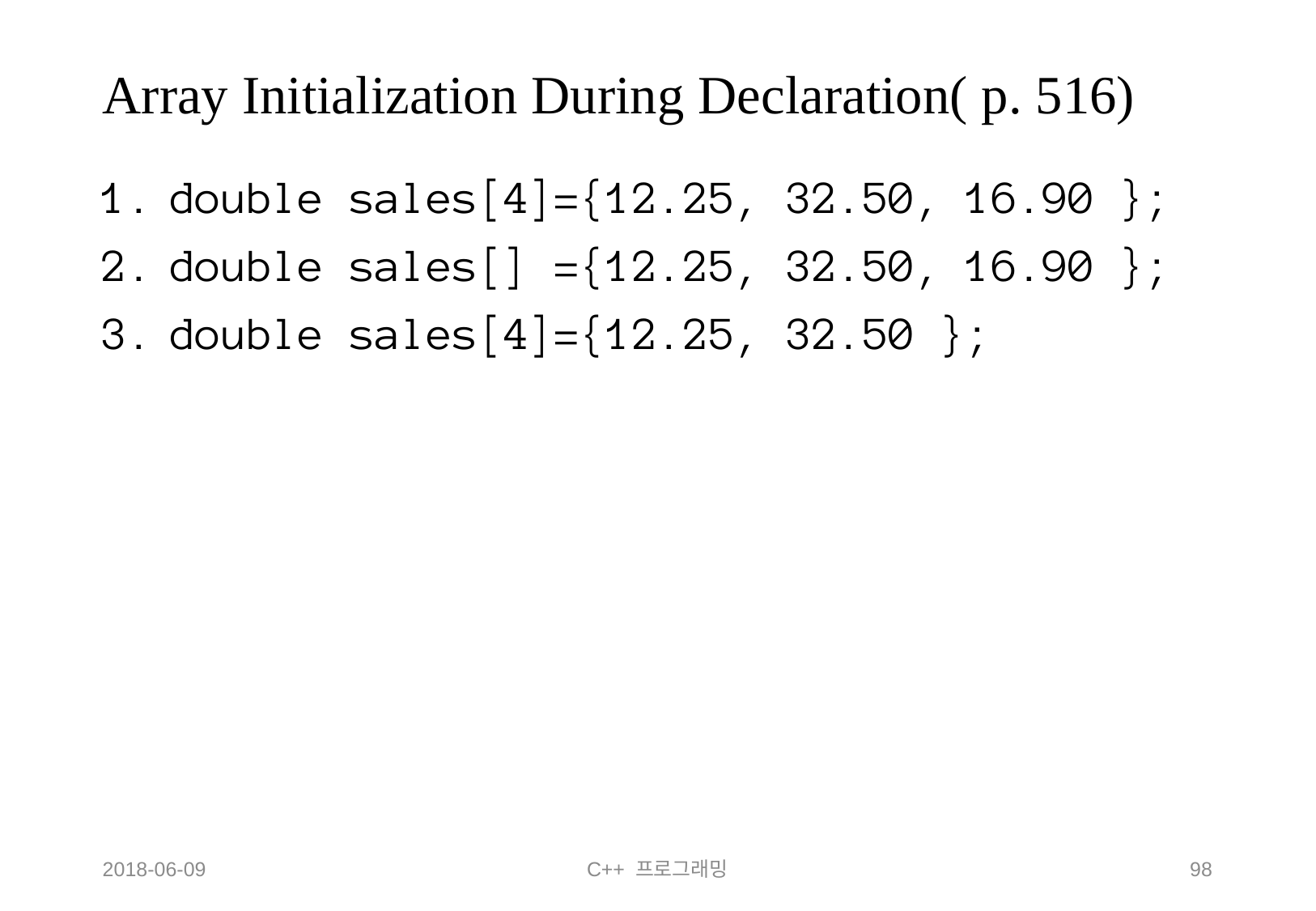

# Array Initialization During Declaration( p. 516)
double sales[4]={12.25, 32.50, 16.90 };
double sales[] ={12.25, 32.50, 16.90 };
double sales[4]={12.25, 32.50 };

2018-06-09
C++ 프로그래밍
98